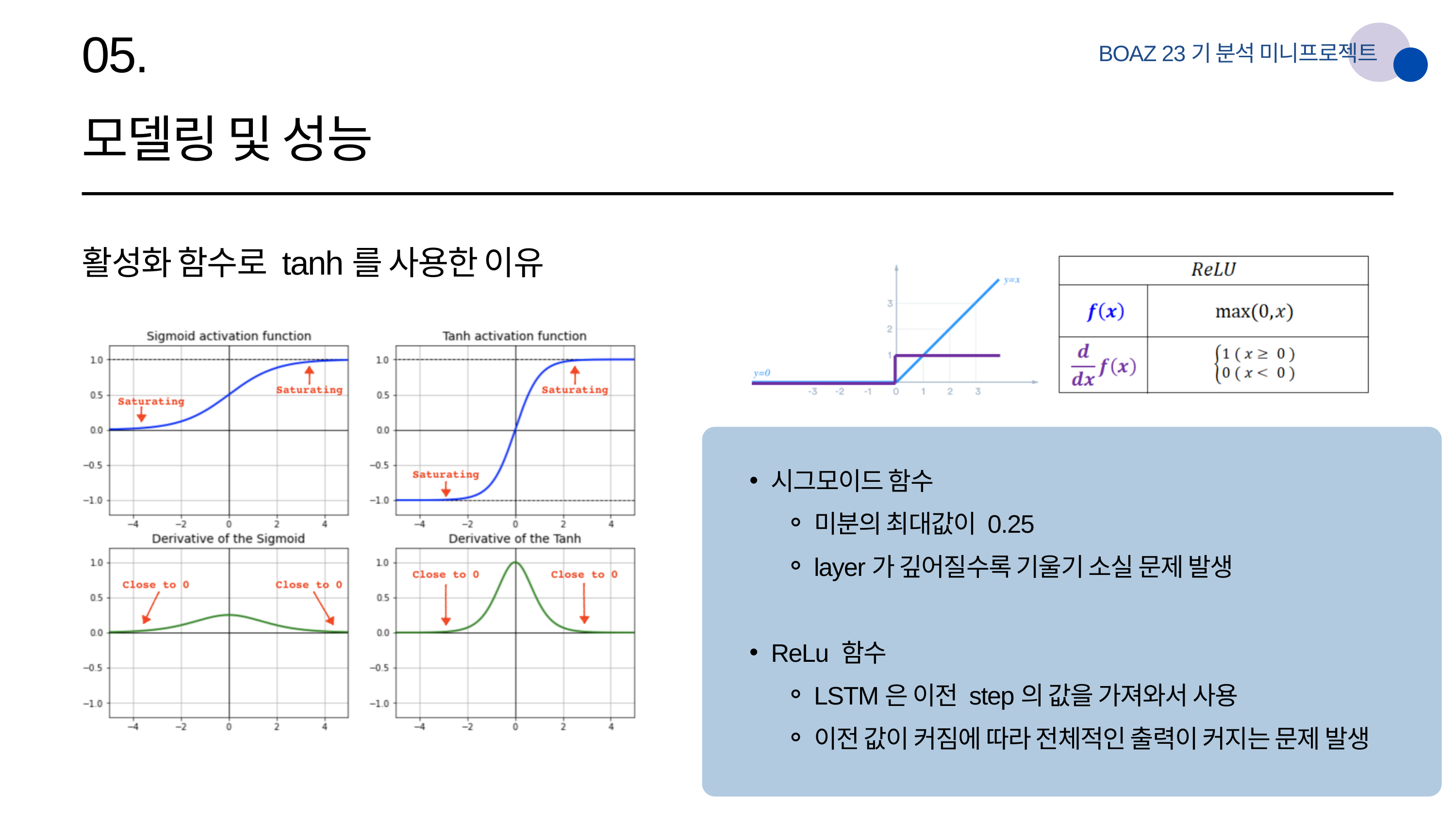

05.

BOAZ 23기 분석 미니프로젝트

모델링 및 성능

활성화 함수로 tanh를 사용한 이유

시그모이드 함수
미분의 최대값이 0.25
layer가 깊어질수록 기울기 소실 문제 발생

ReLu 함수
LSTM은 이전 step의 값을 가져와서 사용
이전 값이 커짐에 따라 전체적인 출력이 커지는 문제 발생